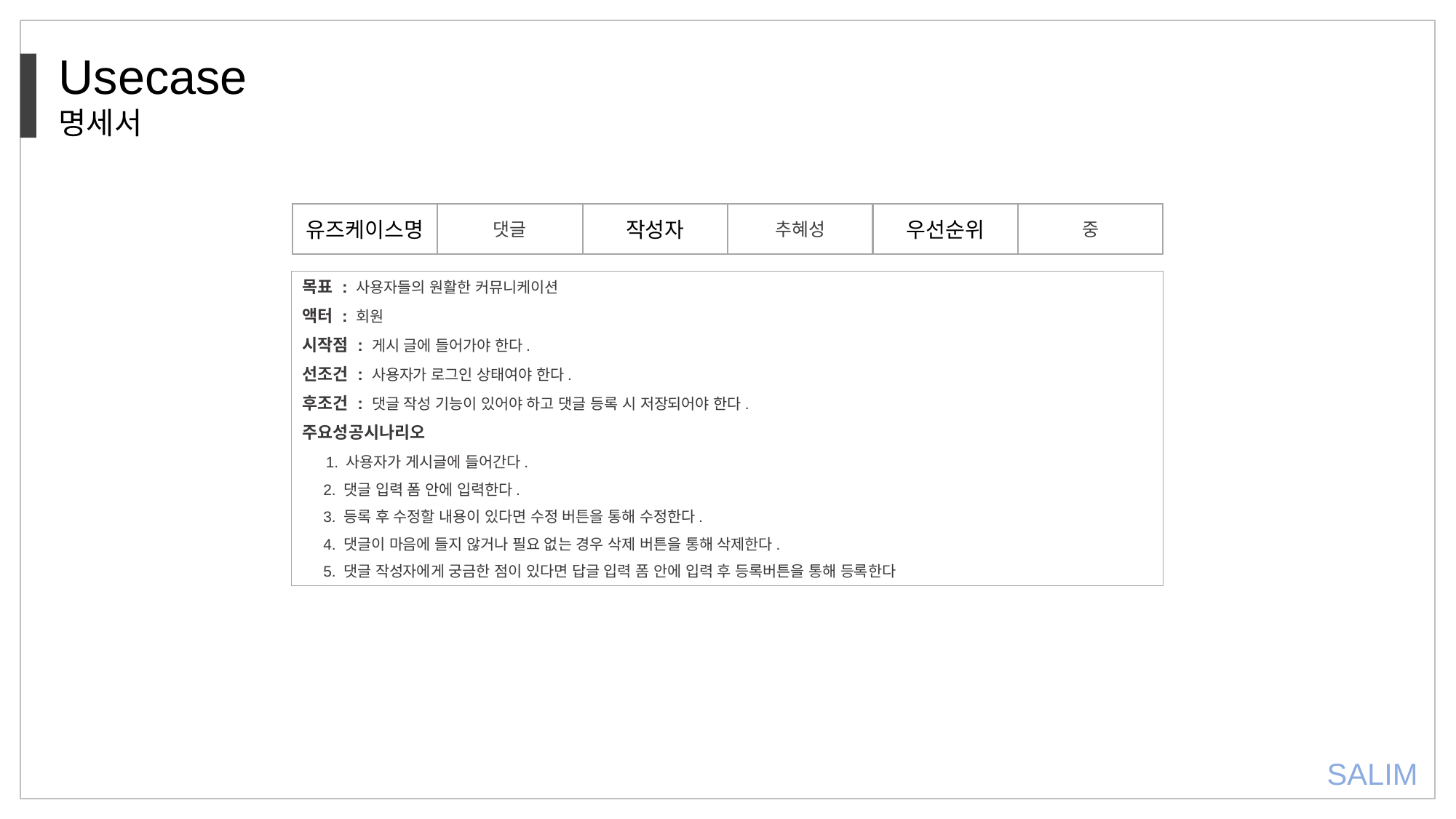

Usecase
명세서

유즈케이스명
중
댓글
작성자
추혜성
우선순위
목표 : 사용자들의 원활한 커뮤니케이션
액터 : 회원
시작점 : 게시 글에 들어가야 한다.
선조건 : 사용자가 로그인 상태여야 한다.
후조건 : 댓글 작성 기능이 있어야 하고 댓글 등록 시 저장되어야 한다.
주요성공시나리오
     1. 사용자가 게시글에 들어간다.
     2. 댓글 입력 폼 안에 입력한다.
     3. 등록 후 수정할 내용이 있다면 수정 버튼을 통해 수정한다.
     4. 댓글이 마음에 들지 않거나 필요 없는 경우 삭제 버튼을 통해 삭제한다.
     5. 댓글 작성자에게 궁금한 점이 있다면 답글 입력 폼 안에 입력 후 등록버튼을 통해 등록한다
SALIM